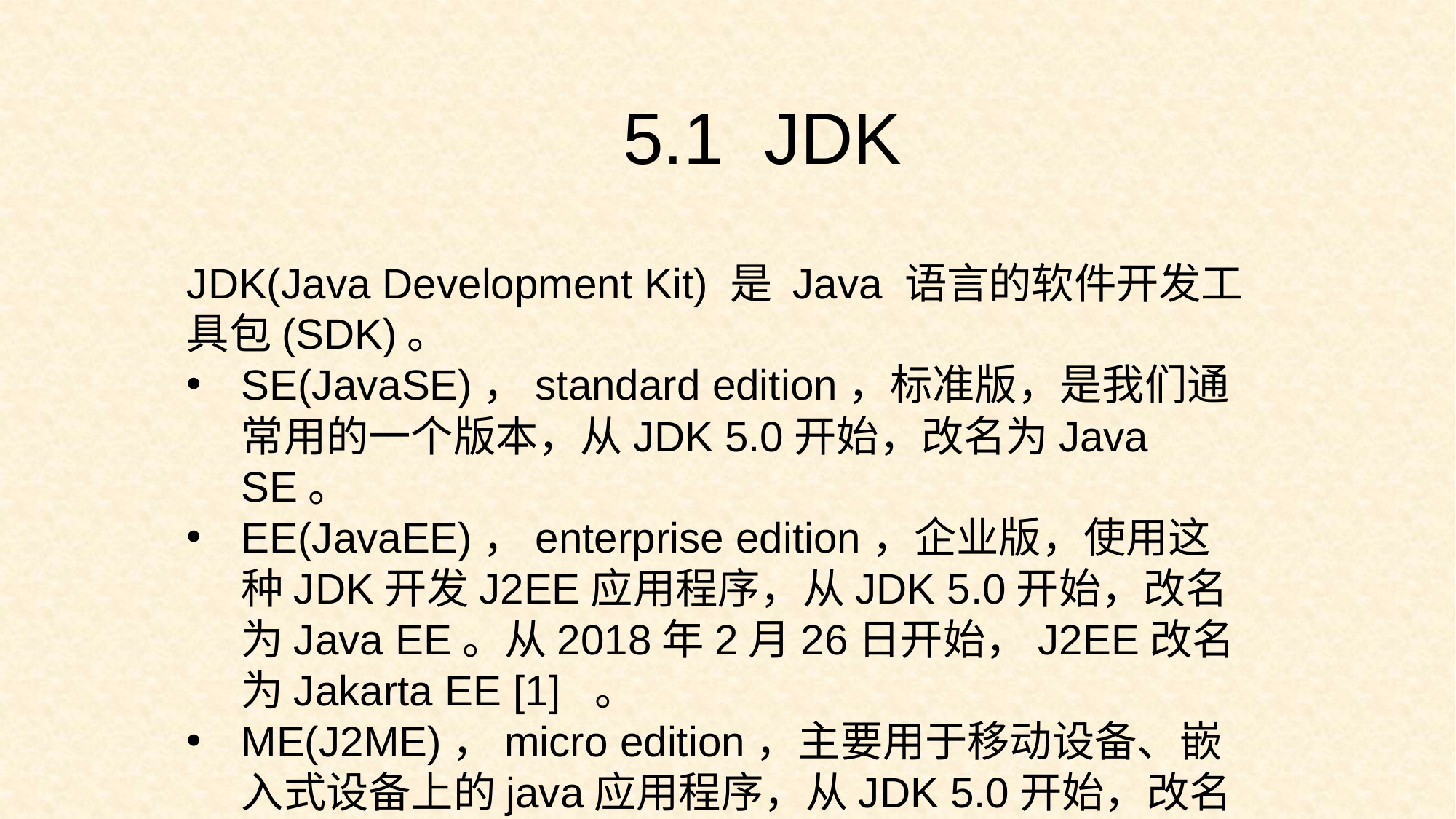

5.1  JDK
JDK(Java Development Kit) 是 Java 语言的软件开发工具包(SDK)。
SE(JavaSE)，standard edition，标准版，是我们通常用的一个版本，从JDK 5.0开始，改名为Java SE。
EE(JavaEE)，enterprise edition，企业版，使用这种JDK开发J2EE应用程序，从JDK 5.0开始，改名为Java EE。从2018年2月26日开始，J2EE改名为Jakarta EE [1]  。
ME(J2ME)，micro edition，主要用于移动设备、嵌入式设备上的java应用程序，从JDK 5.0开始，改名为Java ME